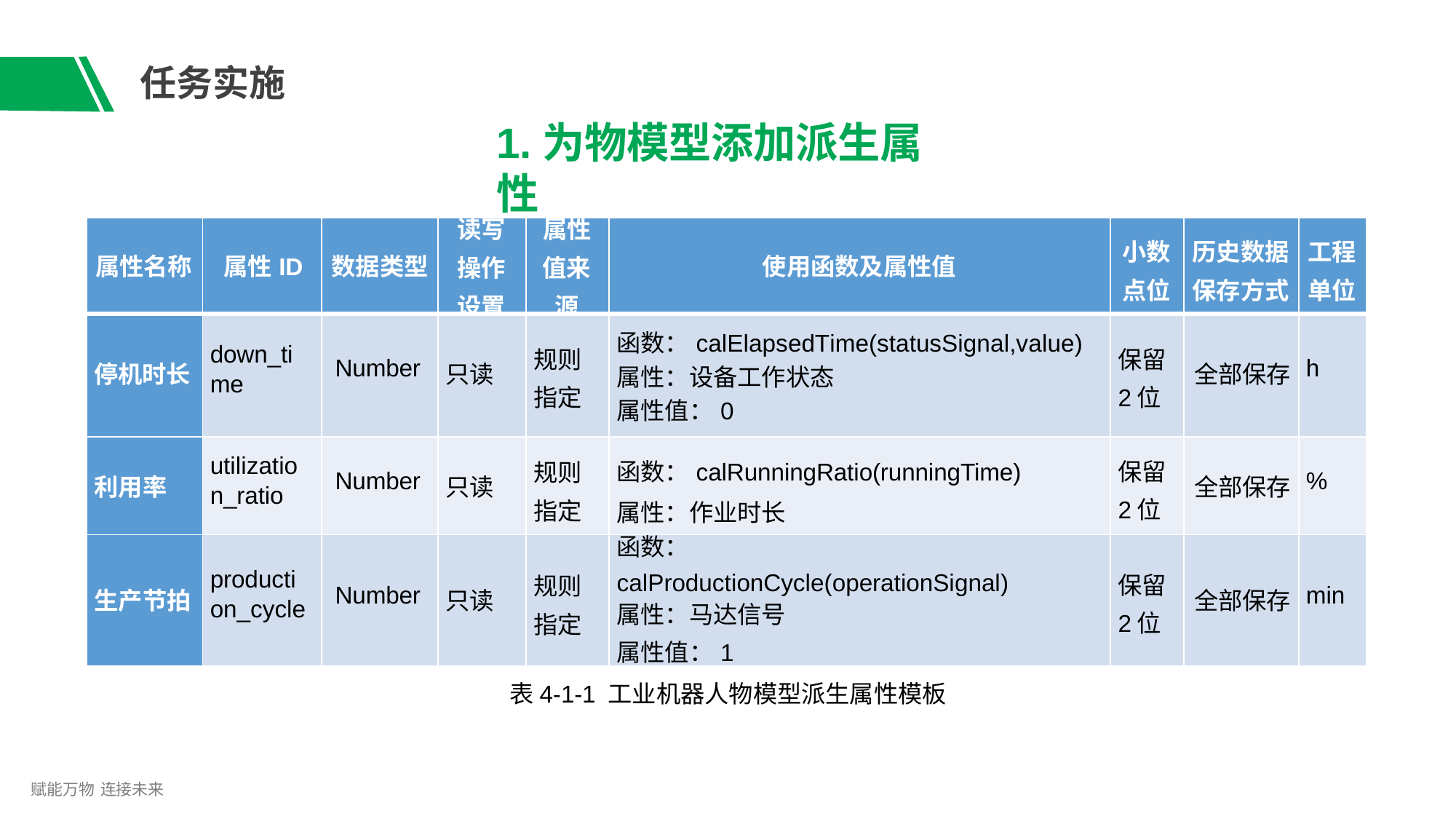

# 任务实施
1.为物模型添加派生属性
| 属性名称 | 属性ID | 数据类型 | 读写 操作 设置 | 属性 值来 源 | 使用函数及属性值 | 小数 点位 | 历史数据 保存方式 | 工程 单位 |
| --- | --- | --- | --- | --- | --- | --- | --- | --- |
| 停机时长 | down\_ti me | Number | 只读 | 规则 指定 | 函数：calElapsedTime(statusSignal,value) 属性：设备工作状态 属性值：0 | 保留 2位 | 全部保存 | h |
| 利用率 | utilizatio n\_ratio | Number | 只读 | 规则 指定 | 函数：calRunningRatio(runningTime) 属性：作业时长 | 保留 2位 | 全部保存 | % |
| 生产节拍 | producti on\_cycle | Number | 只读 | 规则 指定 | 函数： calProductionCycle(operationSignal) 属性：马达信号 属性值：1 | 保留 2位 | 全部保存 | min |
表4-1-1 工业机器人物模型派生属性模板
赋能万物 连接未来